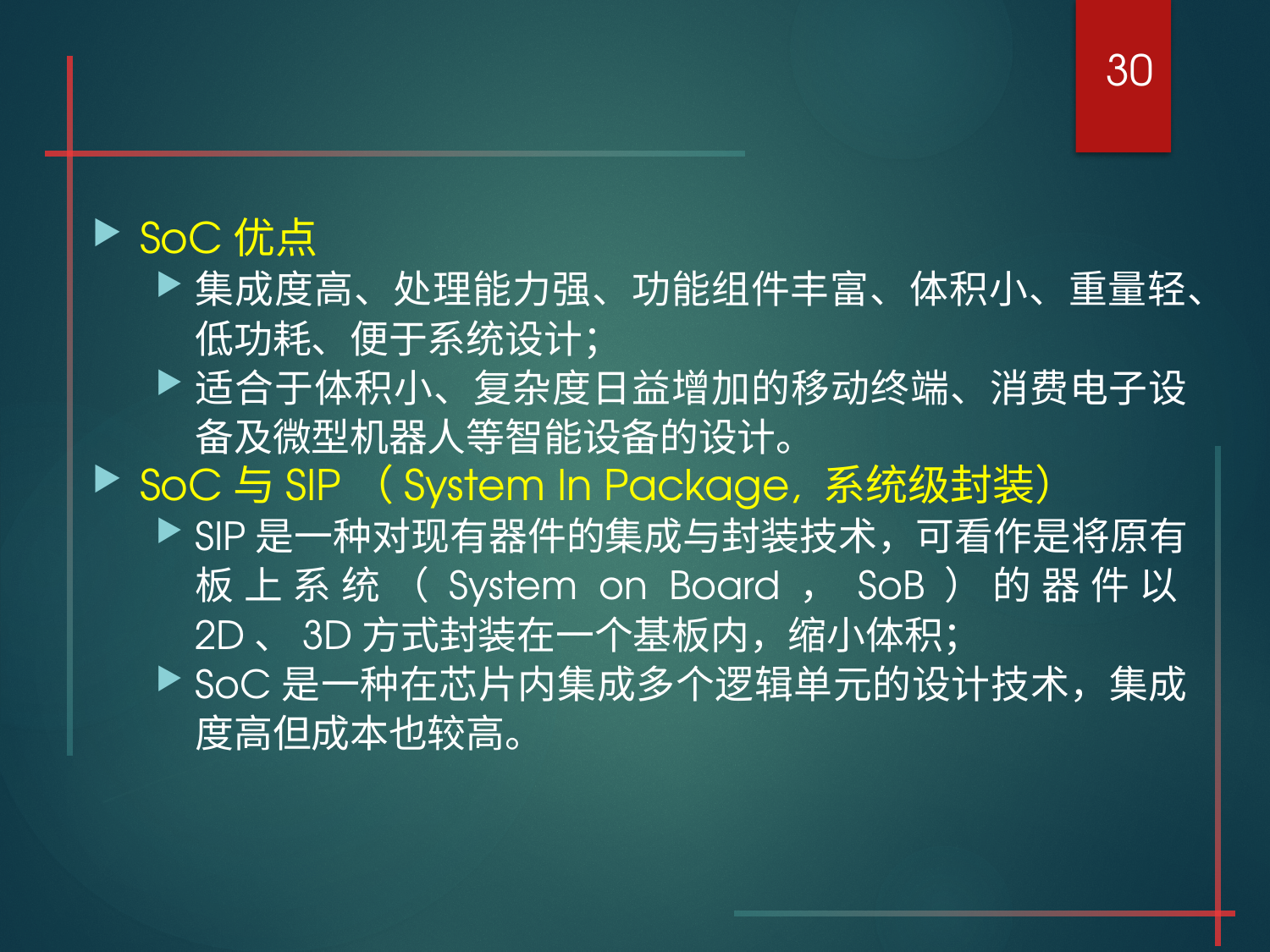

30
#
SoC优点
集成度高、处理能力强、功能组件丰富、体积小、重量轻、低功耗、便于系统设计；
适合于体积小、复杂度日益增加的移动终端、消费电子设备及微型机器人等智能设备的设计。
SoC与SIP（System In Package, 系统级封装）
SIP是一种对现有器件的集成与封装技术，可看作是将原有板上系统（System on Board，SoB）的器件以2D、3D方式封装在一个基板内，缩小体积；
SoC是一种在芯片内集成多个逻辑单元的设计技术，集成度高但成本也较高。